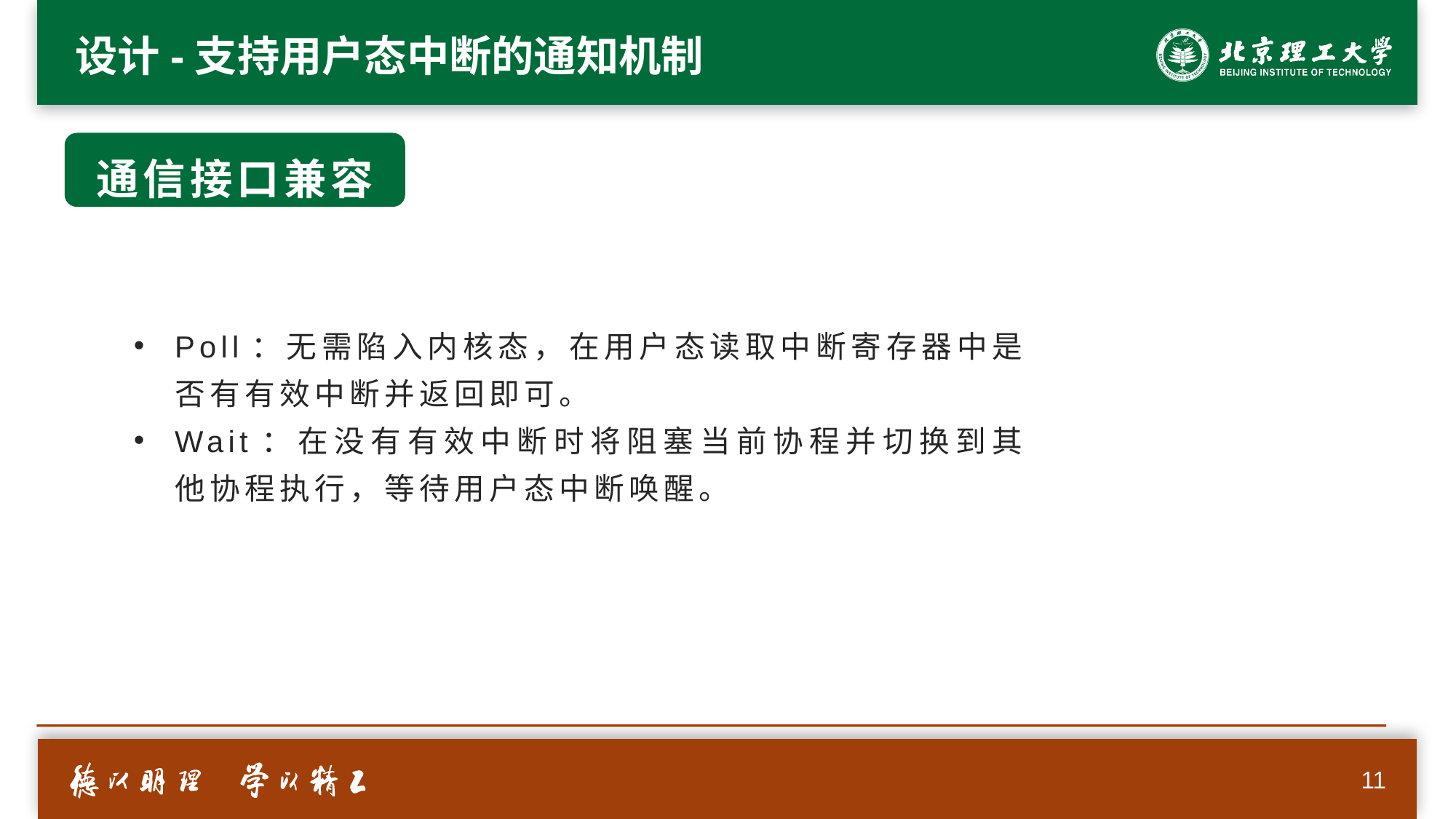

# 设计-支持用户态中断的通知机制
通信接口兼容
Poll：无需陷入内核态，在用户态读取中断寄存器中是否有有效中断并返回即可。
Wait：在没有有效中断时将阻塞当前协程并切换到其他协程执行，等待用户态中断唤醒。